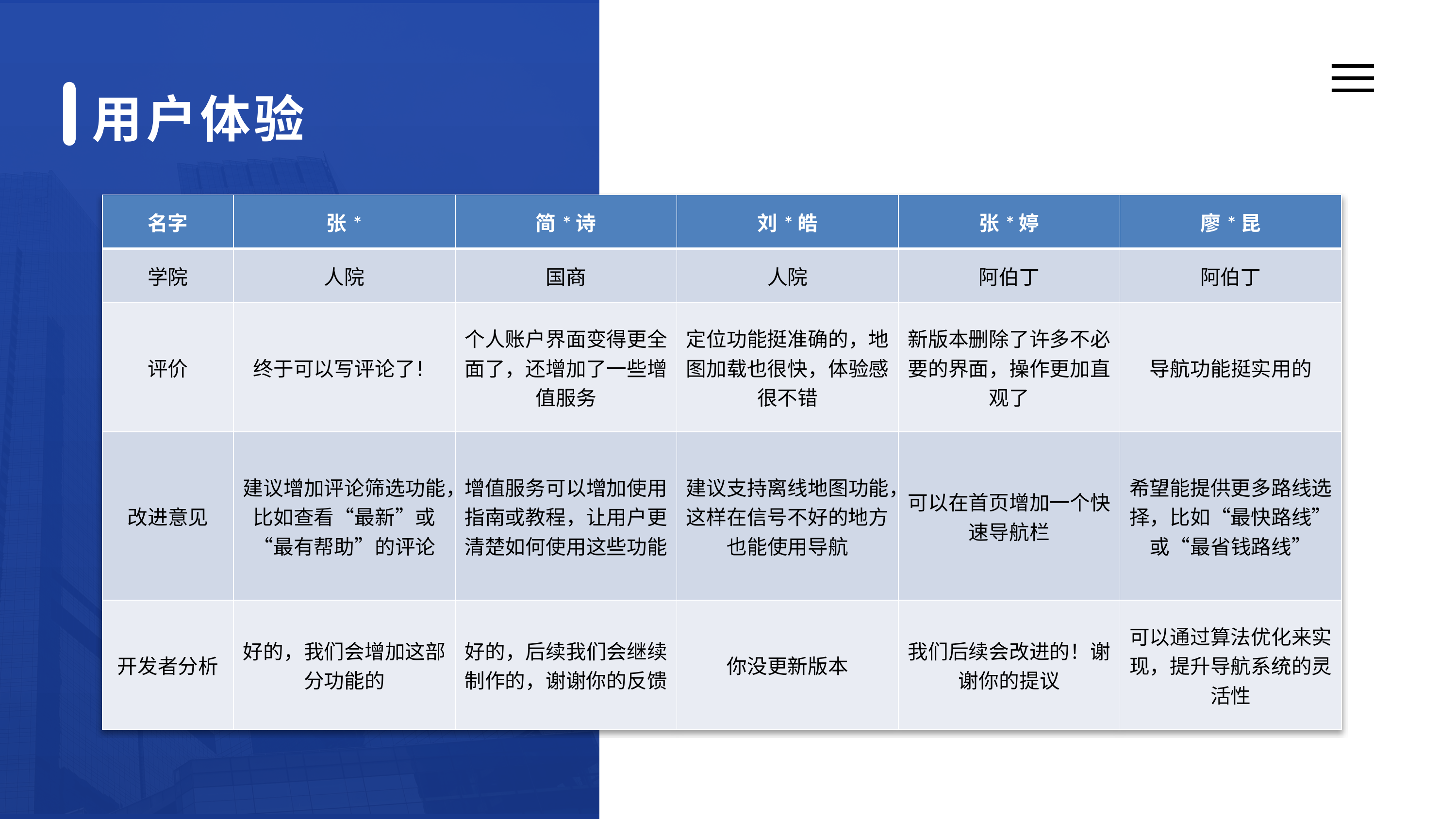

用户体验

| 名字 | 张\* | 简\*诗 | 刘\*皓 | 张\*婷 | 廖\*昆 |
| --- | --- | --- | --- | --- | --- |
| 学院 | 人院 | 国商 | 人院 | 阿伯丁 | 阿伯丁 |
| 评价 | 终于可以写评论了！ | 个人账户界面变得更全面了，还增加了一些增值服务 | 定位功能挺准确的，地图加载也很快，体验感很不错 | 新版本删除了许多不必要的界面，操作更加直观了 | 导航功能挺实用的 |
| 改进意见 | 建议增加评论筛选功能，比如查看“最新”或“最有帮助”的评论 | 增值服务可以增加使用指南或教程，让用户更清楚如何使用这些功能 | 建议支持离线地图功能，这样在信号不好的地方也能使用导航 | 可以在首页增加一个快速导航栏 | 希望能提供更多路线选择，比如“最快路线”或“最省钱路线” |
| 开发者分析 | 好的，我们会增加这部分功能的 | 好的，后续我们会继续制作的，谢谢你的反馈 | 你没更新版本 | 我们后续会改进的！谢谢你的提议 | 可以通过算法优化来实现，提升导航系统的灵活性 |